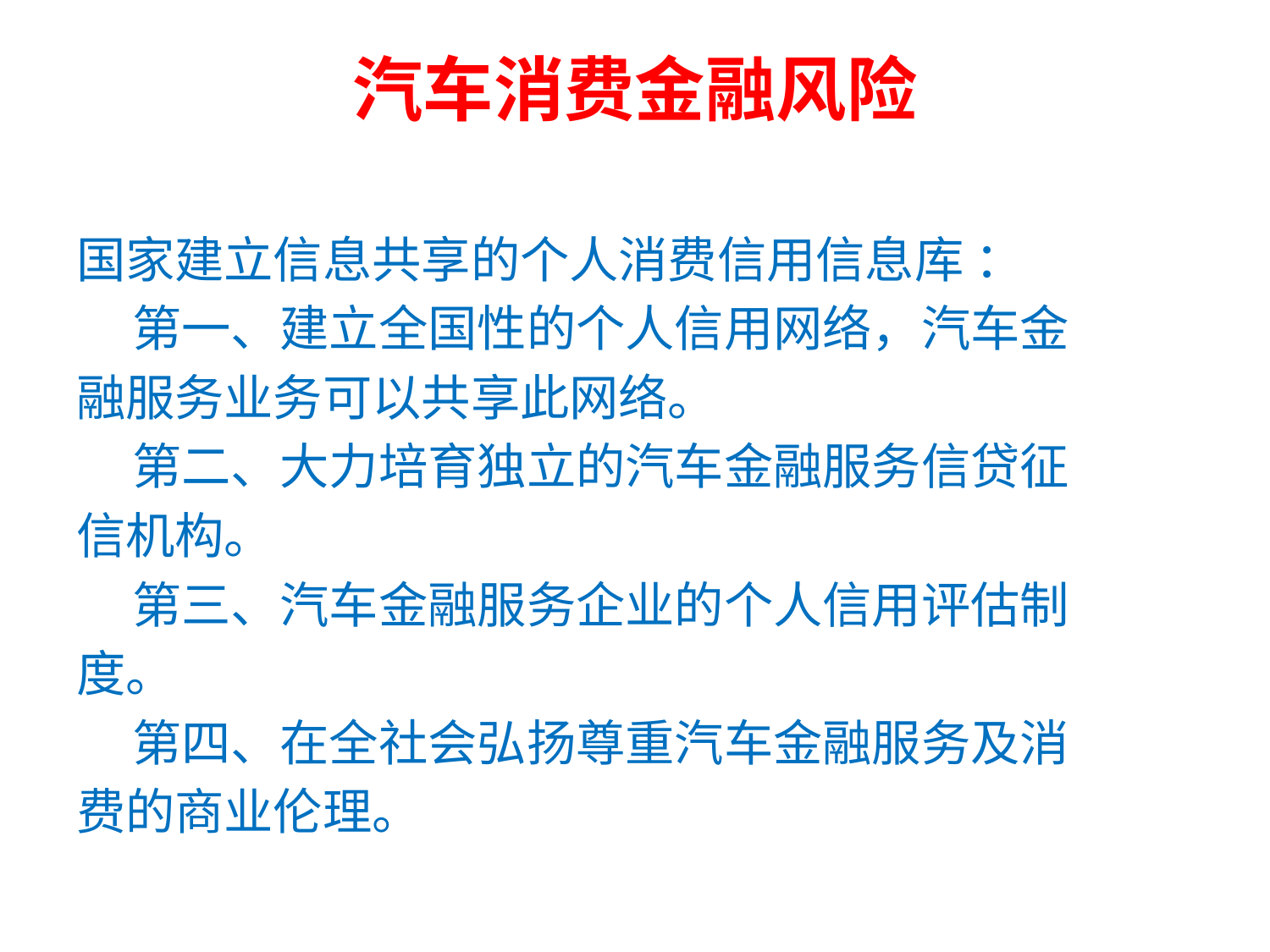

# 汽车消费金融风险
国家建立信息共享的个人消费信用信息库 ：
    第一、建立全国性的个人信用网络，汽车金
融服务业务可以共享此网络。
    第二、大力培育独立的汽车金融服务信贷征
信机构。
    第三、汽车金融服务企业的个人信用评估制
度。
    第四、在全社会弘扬尊重汽车金融服务及消
费的商业伦理。